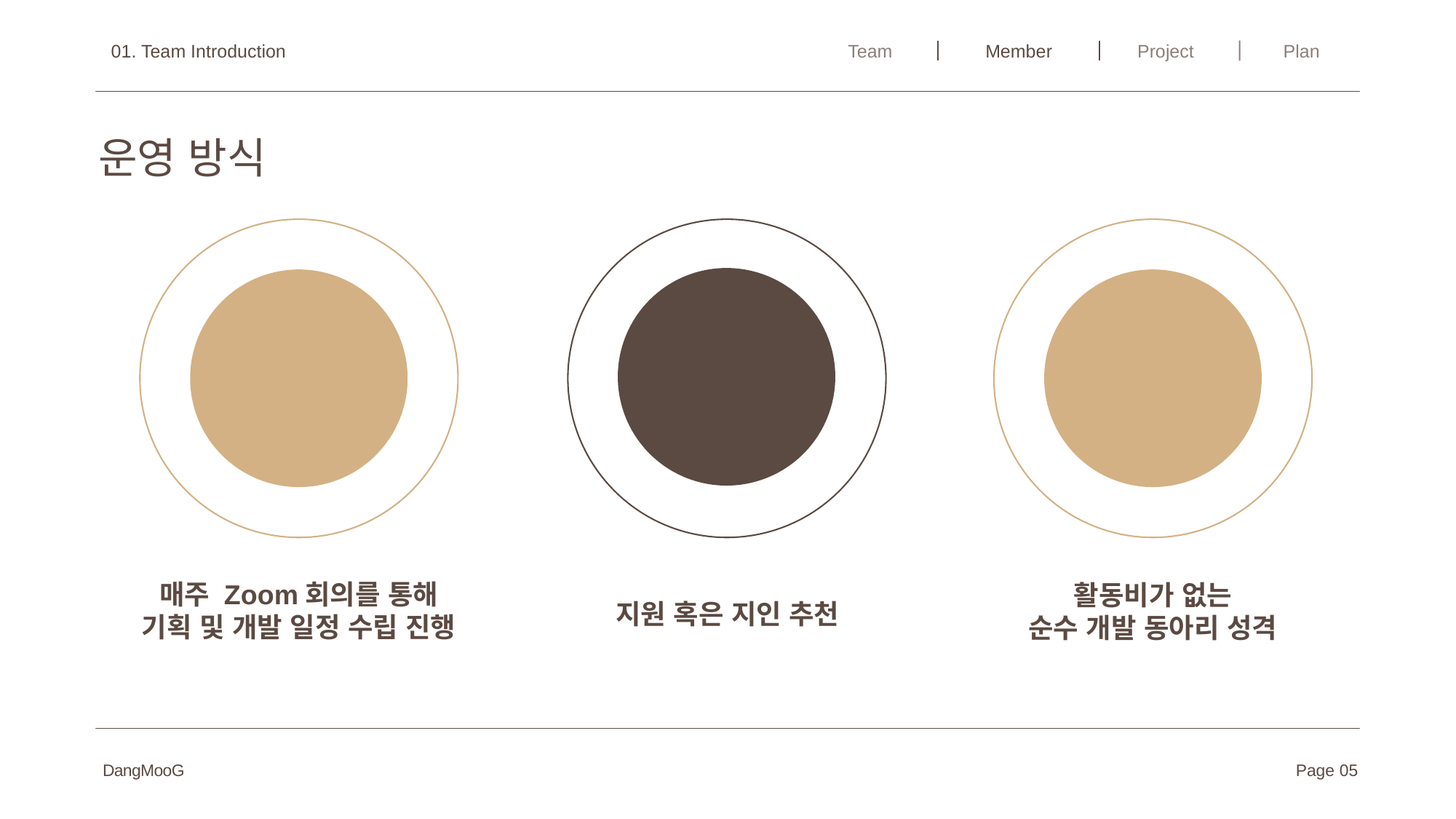

Plan
01. Team Introduction
Team
Member
Project
운영 방식

매주 진행되는
회의
팀원 영입
활동 비용 X
매주 Zoom회의를 통해
기획 및 개발 일정 수립 진행
활동비가 없는
순수 개발 동아리 성격
지원 혹은 지인 추천
DangMooG
Page 05